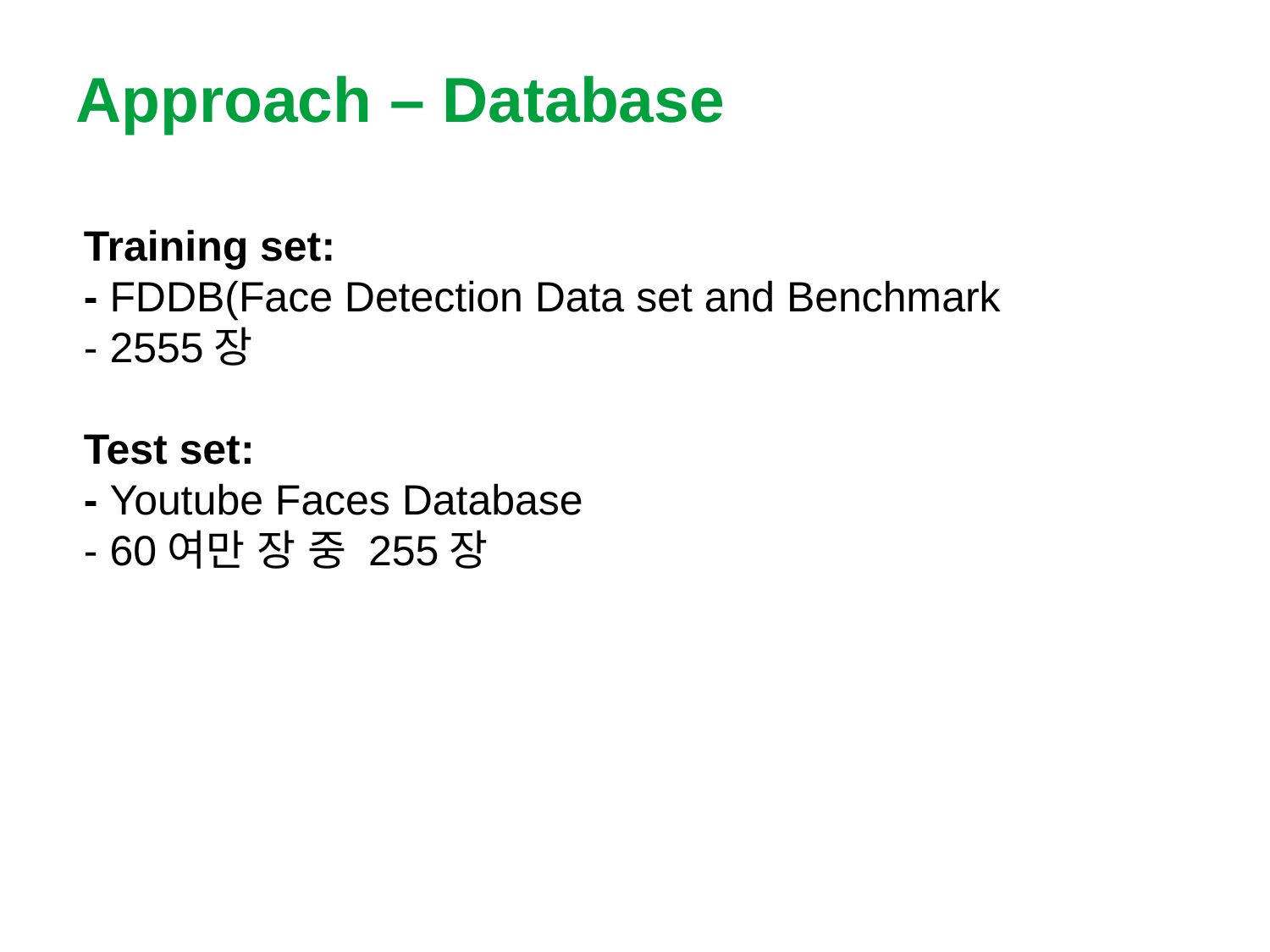

# Approach – Database
Training set:
- FDDB(Face Detection Data set and Benchmark
- 2555장

Test set:
- Youtube Faces Database
- 60여만 장 중 255장